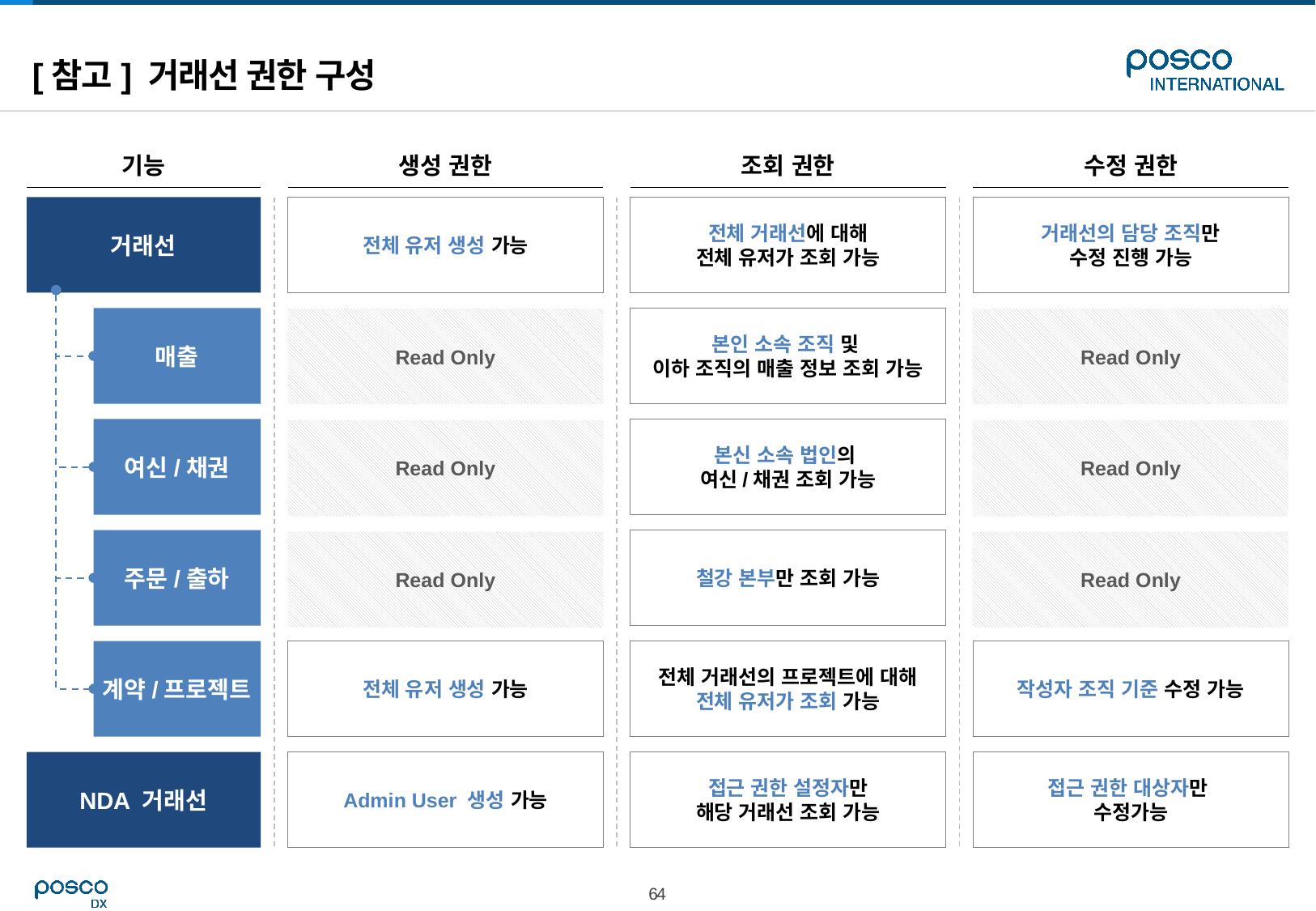

# [참고] 거래선 권한 구성
기능
생성 권한
조회 권한
수정 권한
거래선
전체 유저 생성 가능
전체 거래선에 대해
전체 유저가 조회 가능
거래선의 담당 조직만
수정 진행 가능

매출
본인 소속 조직 및
이하 조직의 매출 정보 조회 가능
Read Only
Read Only
여신/채권
본신 소속 법인의
여신/채권 조회 가능
Read Only
Read Only
주문/출하
철강 본부만 조회 가능
Read Only
Read Only
계약/프로젝트
전체 유저 생성 가능
전체 거래선의 프로젝트에 대해
전체 유저가 조회 가능
작성자 조직 기준 수정 가능
NDA 거래선
Admin User 생성 가능
접근 권한 설정자만
해당 거래선 조회 가능
접근 권한 대상자만
수정가능